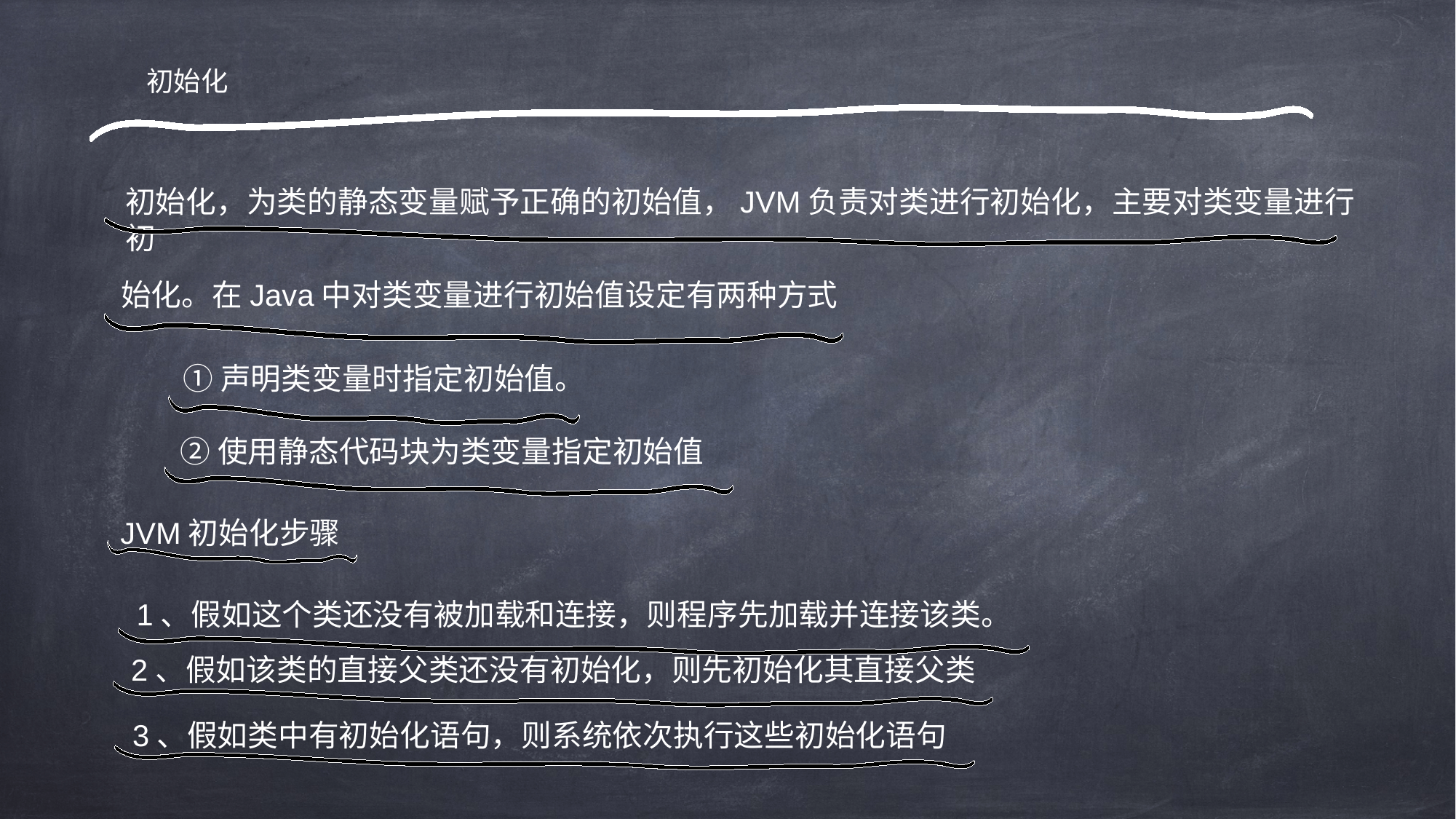

初始化

初始化，为类的静态变量赋予正确的初始值，JVM负责对类进行初始化，主要对类变量进行初

始化。在Java中对类变量进行初始值设定有两种方式

①声明类变量时指定初始值。

②使用静态代码块为类变量指定初始值

JVM初始化步骤

1、假如这个类还没有被加载和连接，则程序先加载并连接该类。

2、假如该类的直接父类还没有初始化，则先初始化其直接父类

3、假如类中有初始化语句，则系统依次执行这些初始化语句